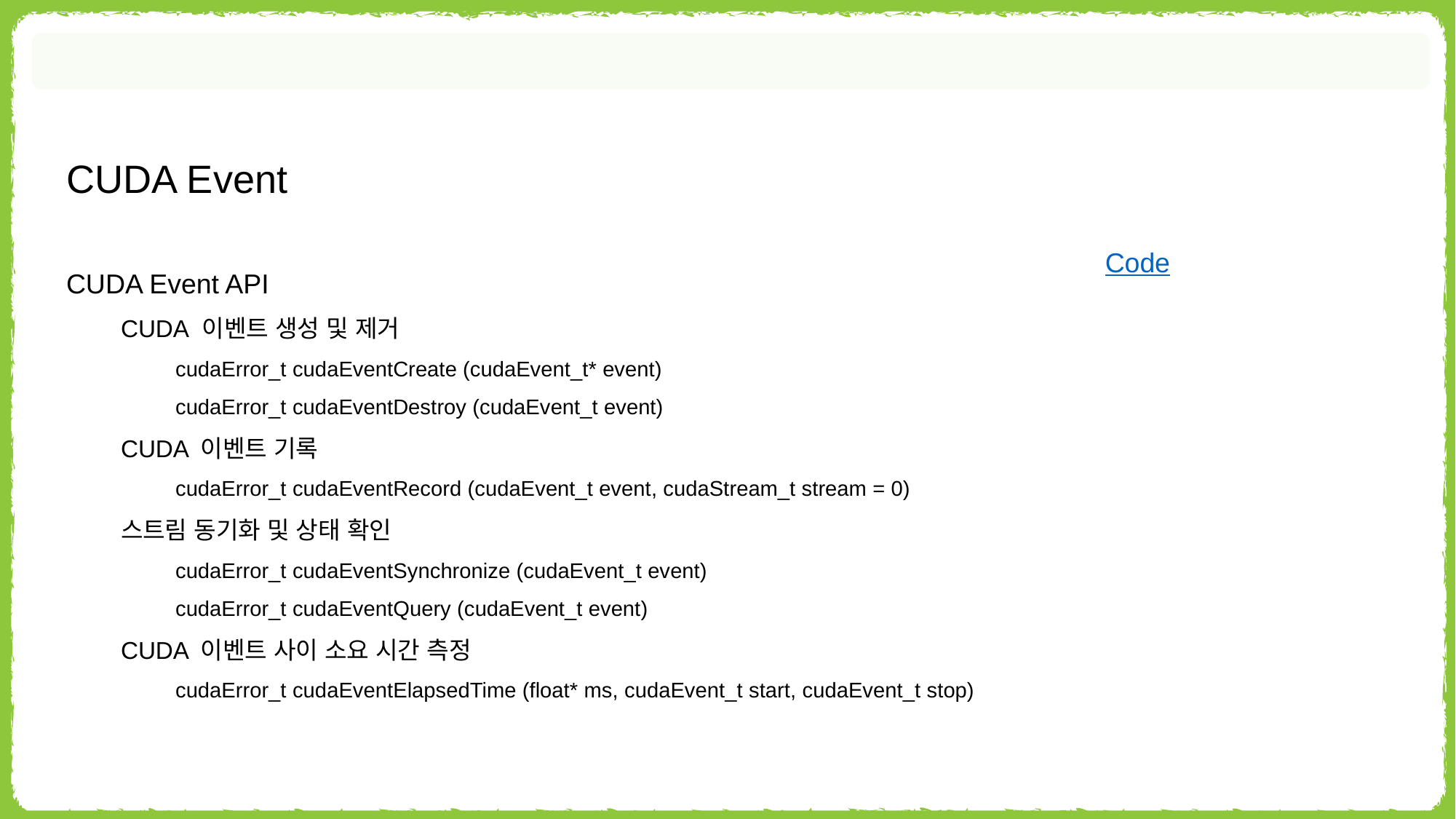

CUDA Event
Code
CUDA Event API
CUDA 이벤트 생성 및 제거
cudaError_t cudaEventCreate (cudaEvent_t* event)
cudaError_t cudaEventDestroy (cudaEvent_t event)
CUDA 이벤트 기록
cudaError_t cudaEventRecord (cudaEvent_t event, cudaStream_t stream = 0)
스트림 동기화 및 상태 확인
cudaError_t cudaEventSynchronize (cudaEvent_t event)
cudaError_t cudaEventQuery (cudaEvent_t event)
CUDA 이벤트 사이 소요 시간 측정
cudaError_t cudaEventElapsedTime (float* ms, cudaEvent_t start, cudaEvent_t stop)